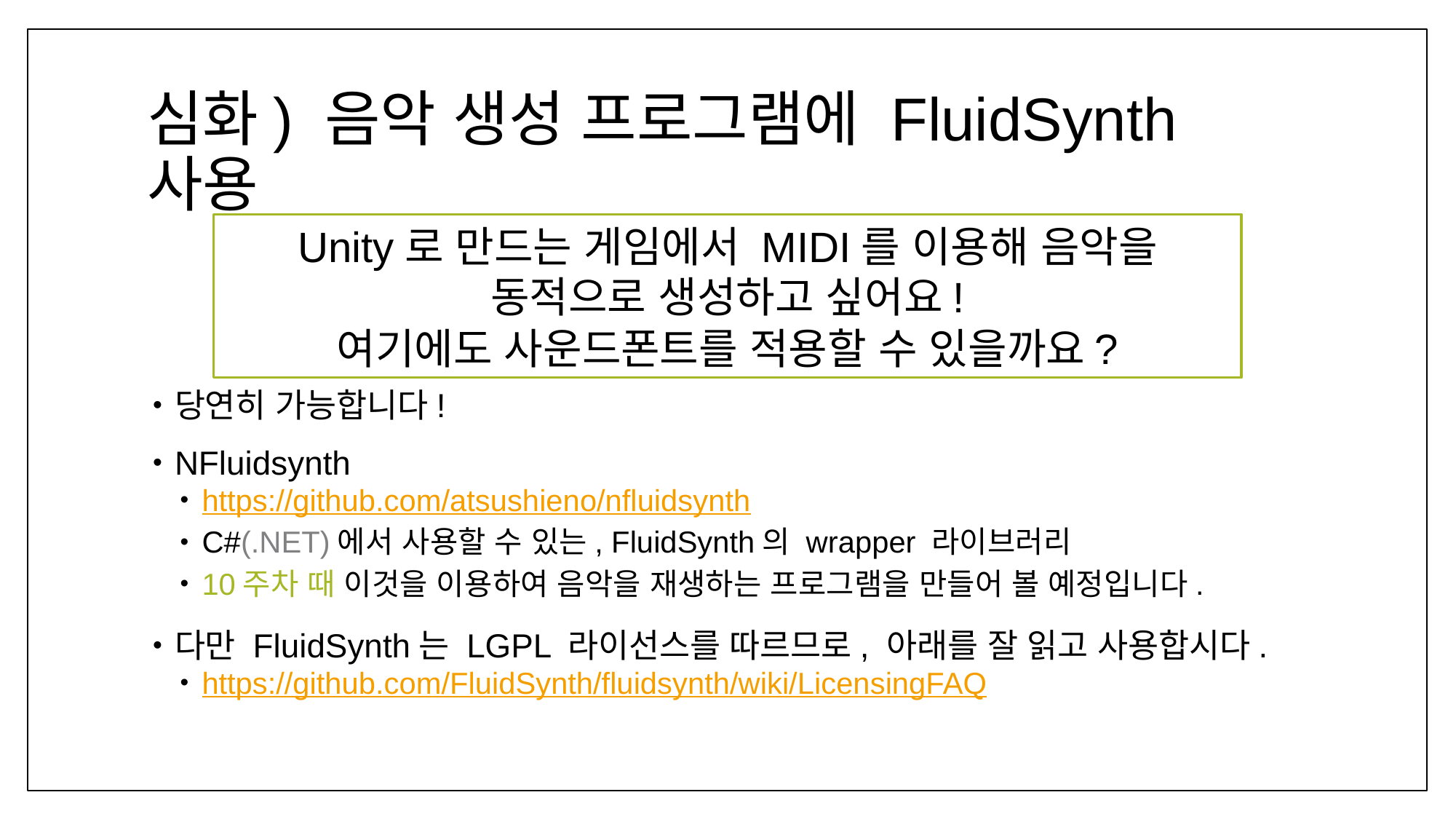

# 심화) 음악 생성 프로그램에 FluidSynth 사용
Unity로 만드는 게임에서 MIDI를 이용해 음악을 동적으로 생성하고 싶어요!
여기에도 사운드폰트를 적용할 수 있을까요?
당연히 가능합니다!
NFluidsynth
https://github.com/atsushieno/nfluidsynth
C#(.NET)에서 사용할 수 있는, FluidSynth의 wrapper 라이브러리
10주차 때 이것을 이용하여 음악을 재생하는 프로그램을 만들어 볼 예정입니다.
다만 FluidSynth는 LGPL 라이선스를 따르므로, 아래를 잘 읽고 사용합시다.
https://github.com/FluidSynth/fluidsynth/wiki/LicensingFAQ